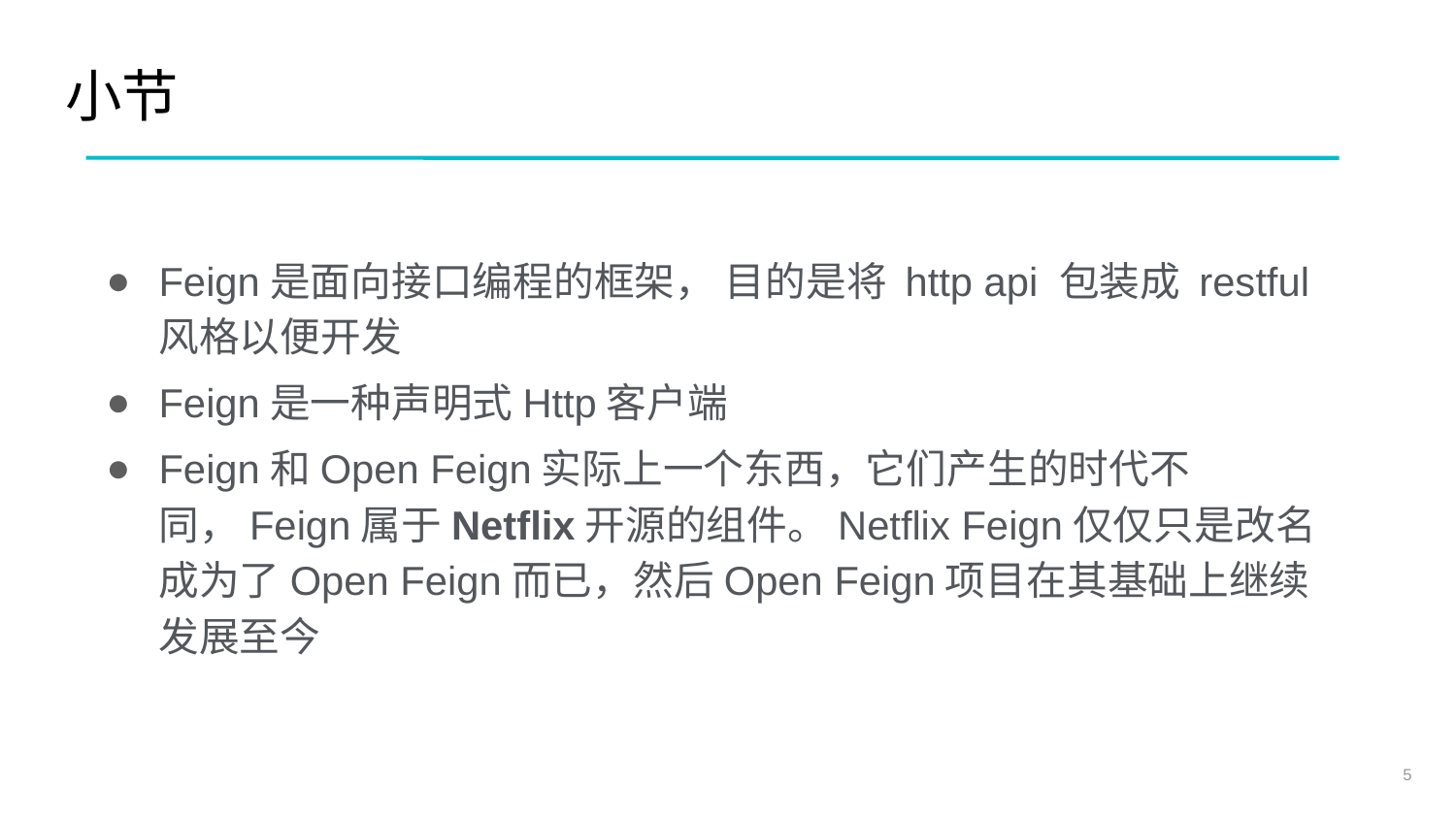

# 小节

Feign是面向接口编程的框架， 目的是将 http api 包装成 restful 风格以便开发
Feign是一种声明式Http客户端
Feign和Open Feign实际上一个东西，它们产生的时代不同，Feign属于Netflix开源的组件。Netflix Feign仅仅只是改名成为了Open Feign而已，然后Open Feign项目在其基础上继续发展至今
5